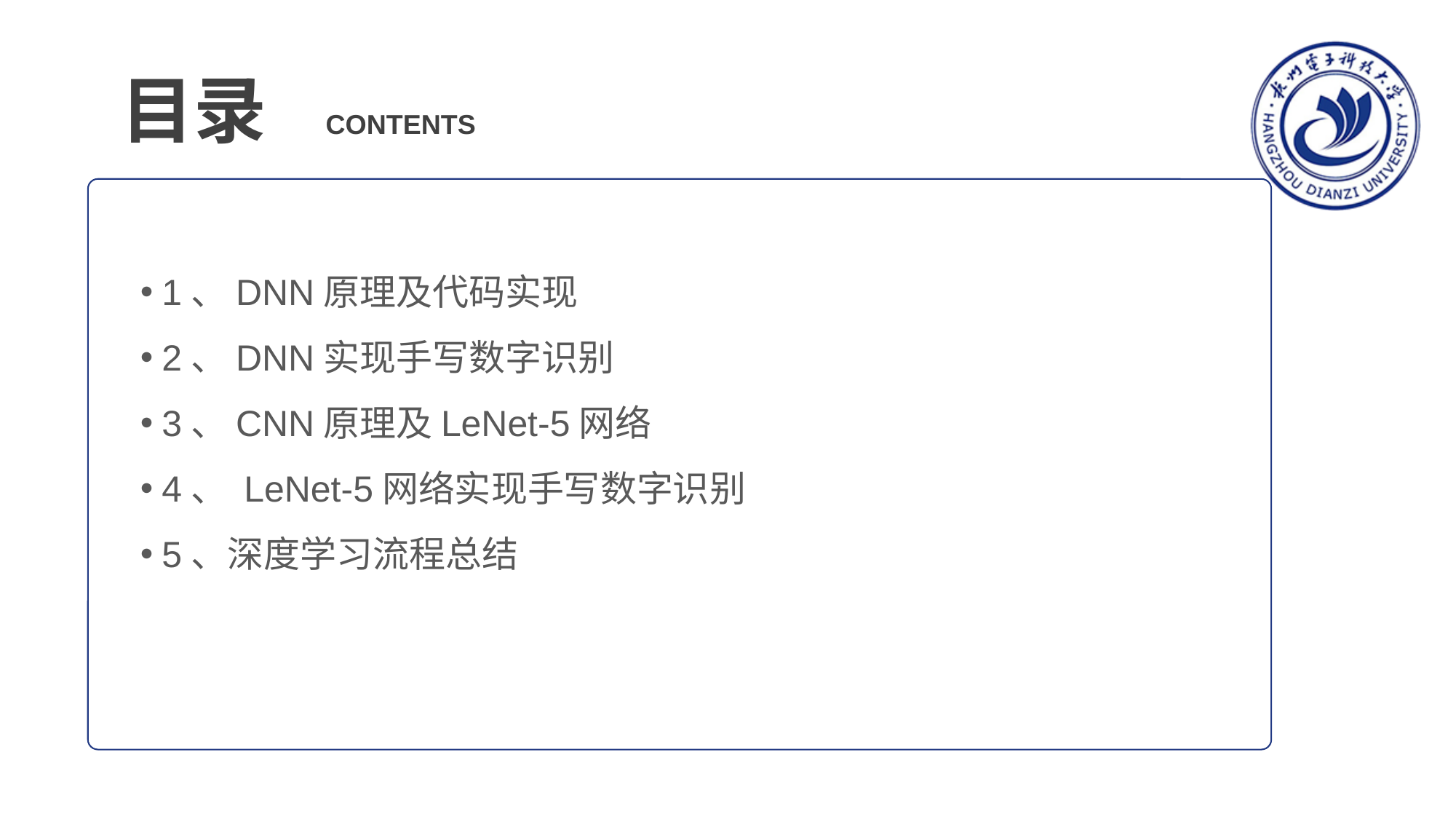

目录
CONTENTS

1、DNN原理及代码实现
2、DNN实现手写数字识别
3、CNN原理及LeNet-5网络
4、 LeNet-5网络实现手写数字识别
5、深度学习流程总结